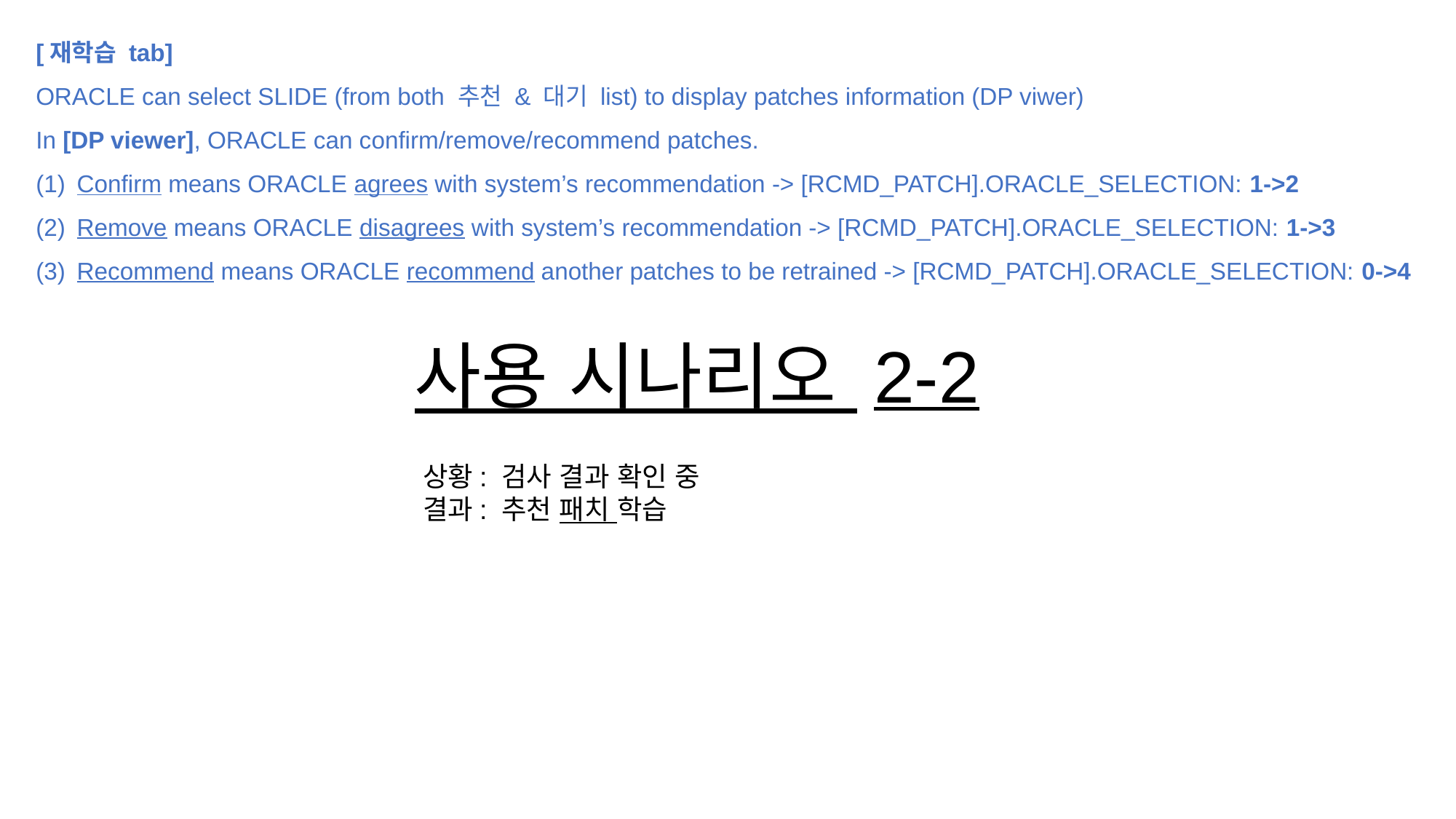

[재학습 tab]
ORACLE can select SLIDE (from both 추천 & 대기 list) to display patches information (DP viwer)
In [DP viewer], ORACLE can confirm/remove/recommend patches.
Confirm means ORACLE agrees with system’s recommendation -> [RCMD_PATCH].ORACLE_SELECTION: 1->2
Remove means ORACLE disagrees with system’s recommendation -> [RCMD_PATCH].ORACLE_SELECTION: 1->3
Recommend means ORACLE recommend another patches to be retrained -> [RCMD_PATCH].ORACLE_SELECTION: 0->4
사용 시나리오 2-2
상황: 검사 결과 확인 중
결과: 추천 패치 학습